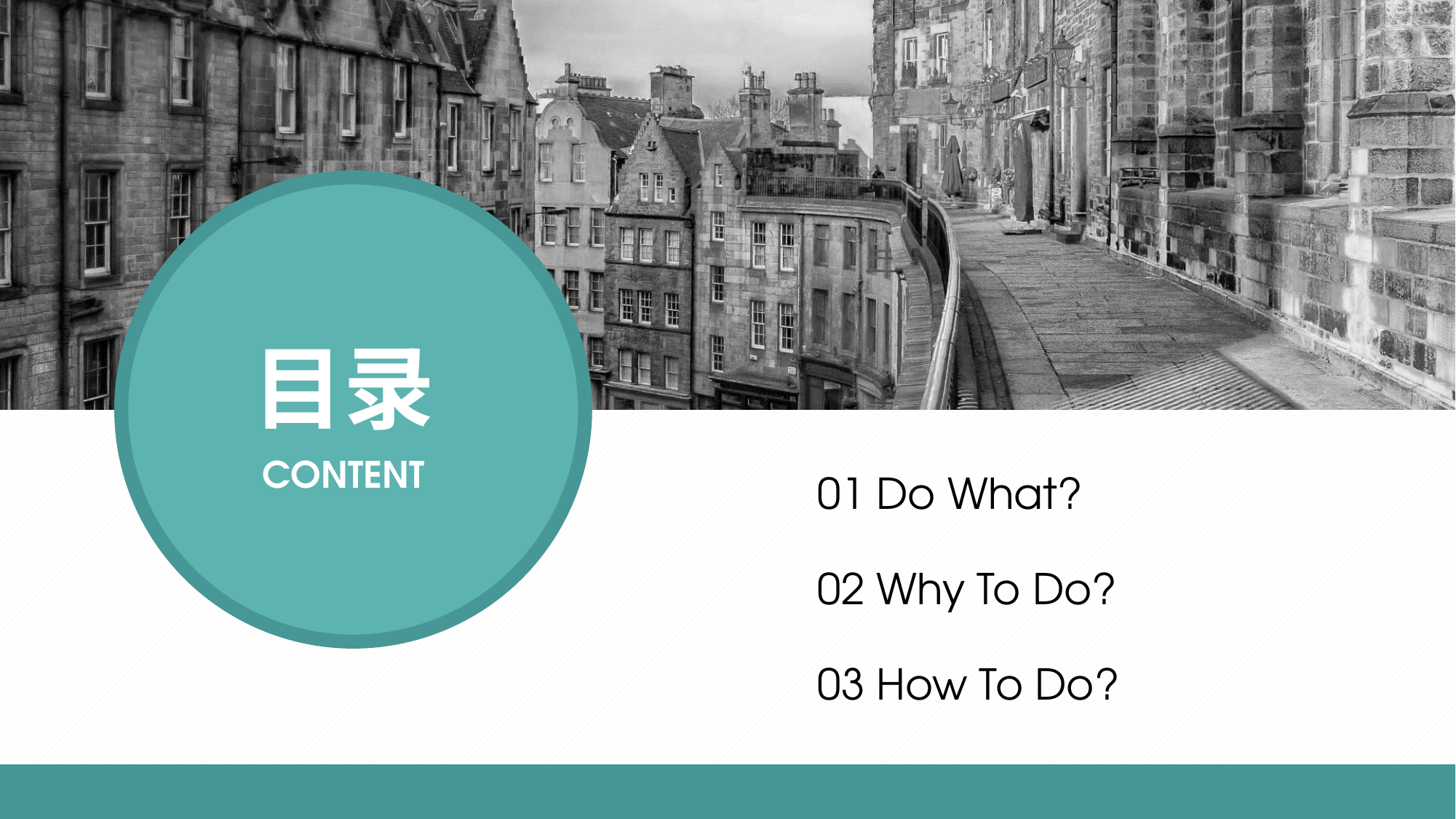

目录
CONTENT
01 Do What?
02 Why To Do?
03 How To Do?